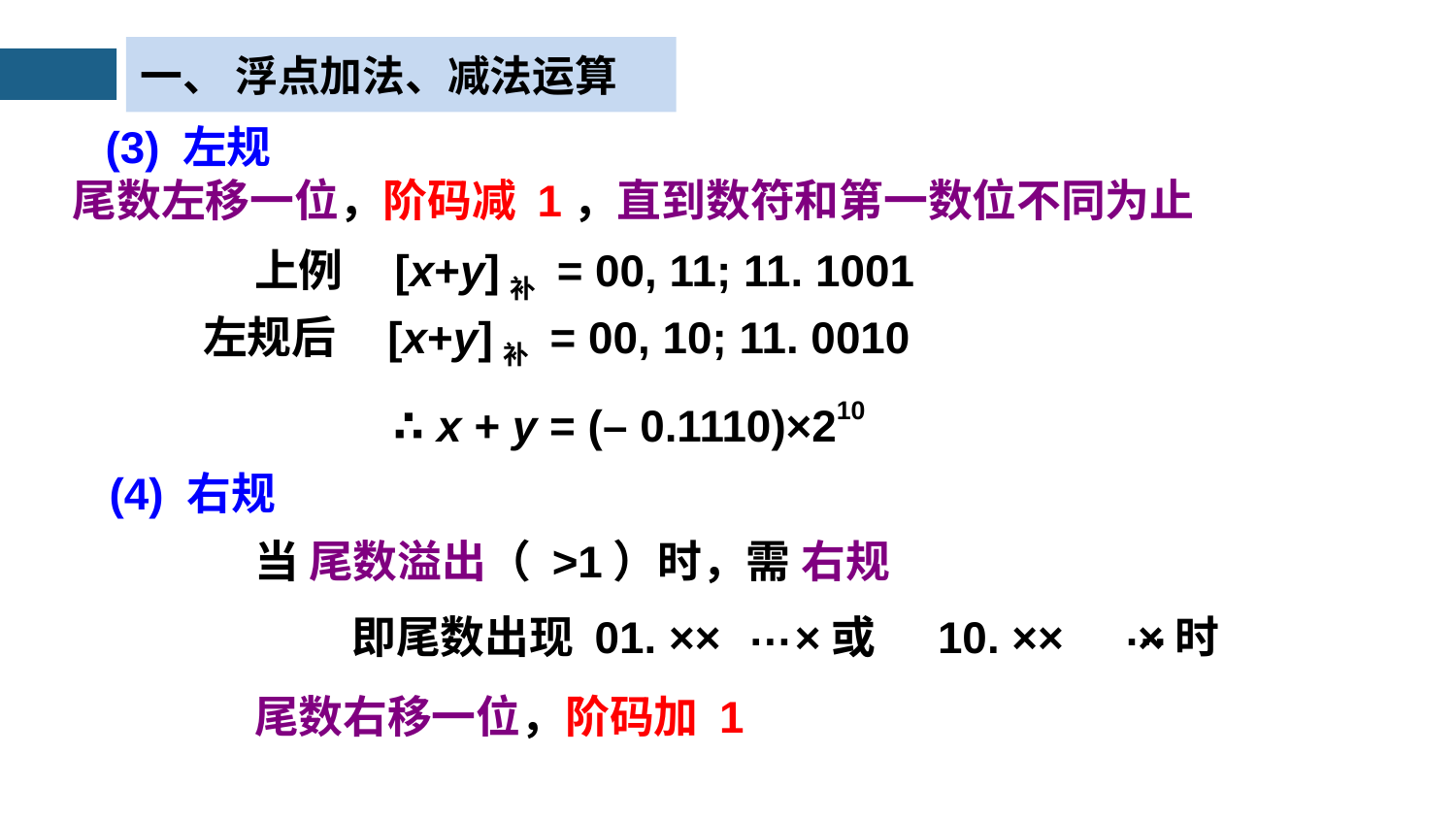

一、 浮点加法、减法运算
(3) 左规
尾数左移一位，阶码减 1，直到数符和第一数位不同为止
上例    [x+y]补 = 00, 11; 11. 1001
左规后    [x+y]补 = 00, 10; 11. 0010
∴ x + y = (– 0.1110)×210
(4) 右规
当 尾数溢出（ >1）时，需 右规
…
…
即尾数出现 01. ××      ×或     10. ××      ×时
尾数右移一位，阶码加 1